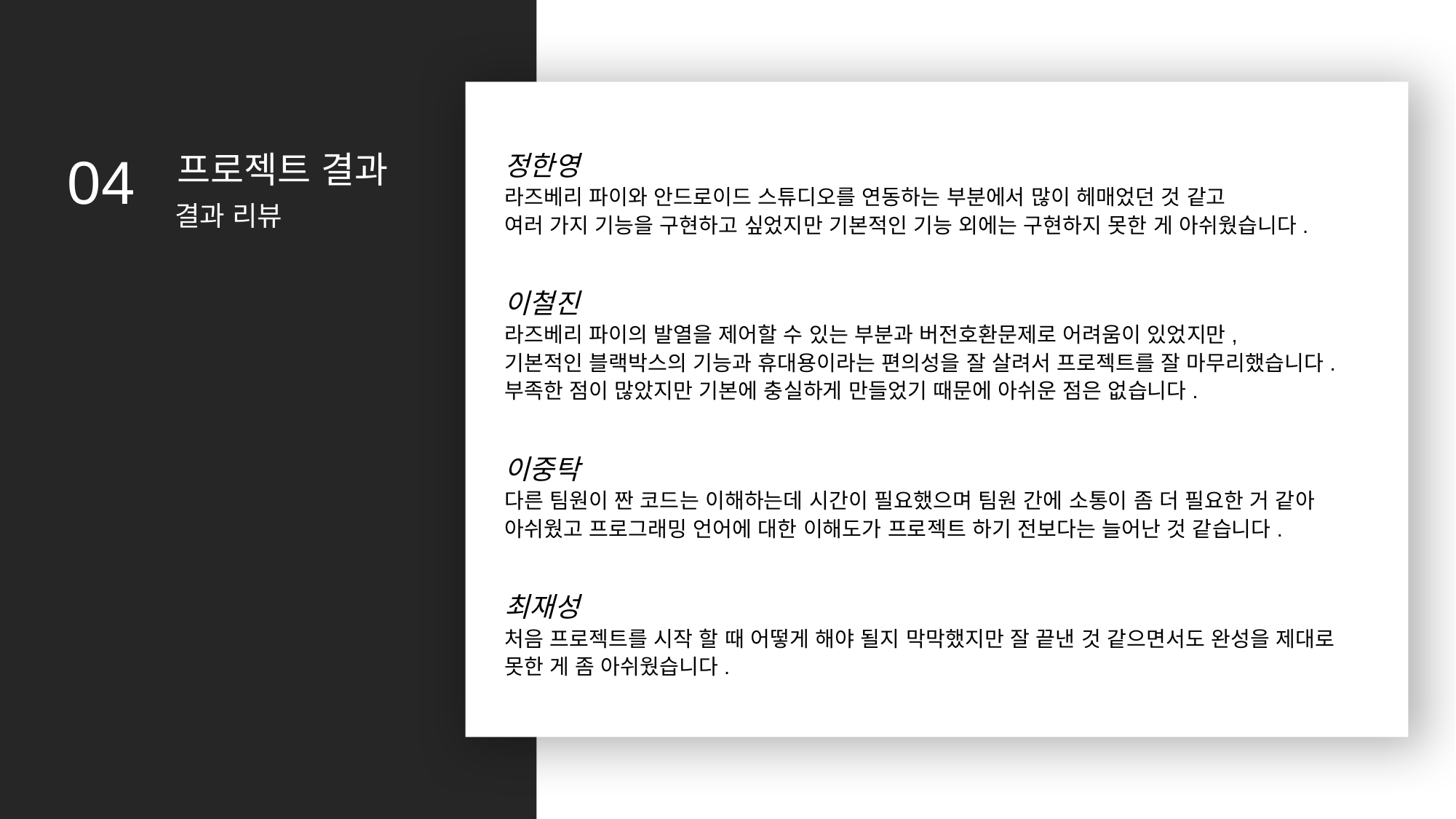

정한영
라즈베리 파이와 안드로이드 스튜디오를 연동하는 부분에서 많이 헤매었던 것 같고
여러 가지 기능을 구현하고 싶었지만 기본적인 기능 외에는 구현하지 못한 게 아쉬웠습니다.

이철진
라즈베리 파이의 발열을 제어할 수 있는 부분과 버전호환문제로 어려움이 있었지만,
기본적인 블랙박스의 기능과 휴대용이라는 편의성을 잘 살려서 프로젝트를 잘 마무리했습니다.
부족한 점이 많았지만 기본에 충실하게 만들었기 때문에 아쉬운 점은 없습니다.

이중탁
다른 팀원이 짠 코드는 이해하는데 시간이 필요했으며 팀원 간에 소통이 좀 더 필요한 거 같아 아쉬웠고 프로그래밍 언어에 대한 이해도가 프로젝트 하기 전보다는 늘어난 것 같습니다.

최재성
처음 프로젝트를 시작 할 때 어떻게 해야 될지 막막했지만 잘 끝낸 것 같으면서도 완성을 제대로 못한 게 좀 아쉬웠습니다.
04
프로젝트 결과
결과 리뷰